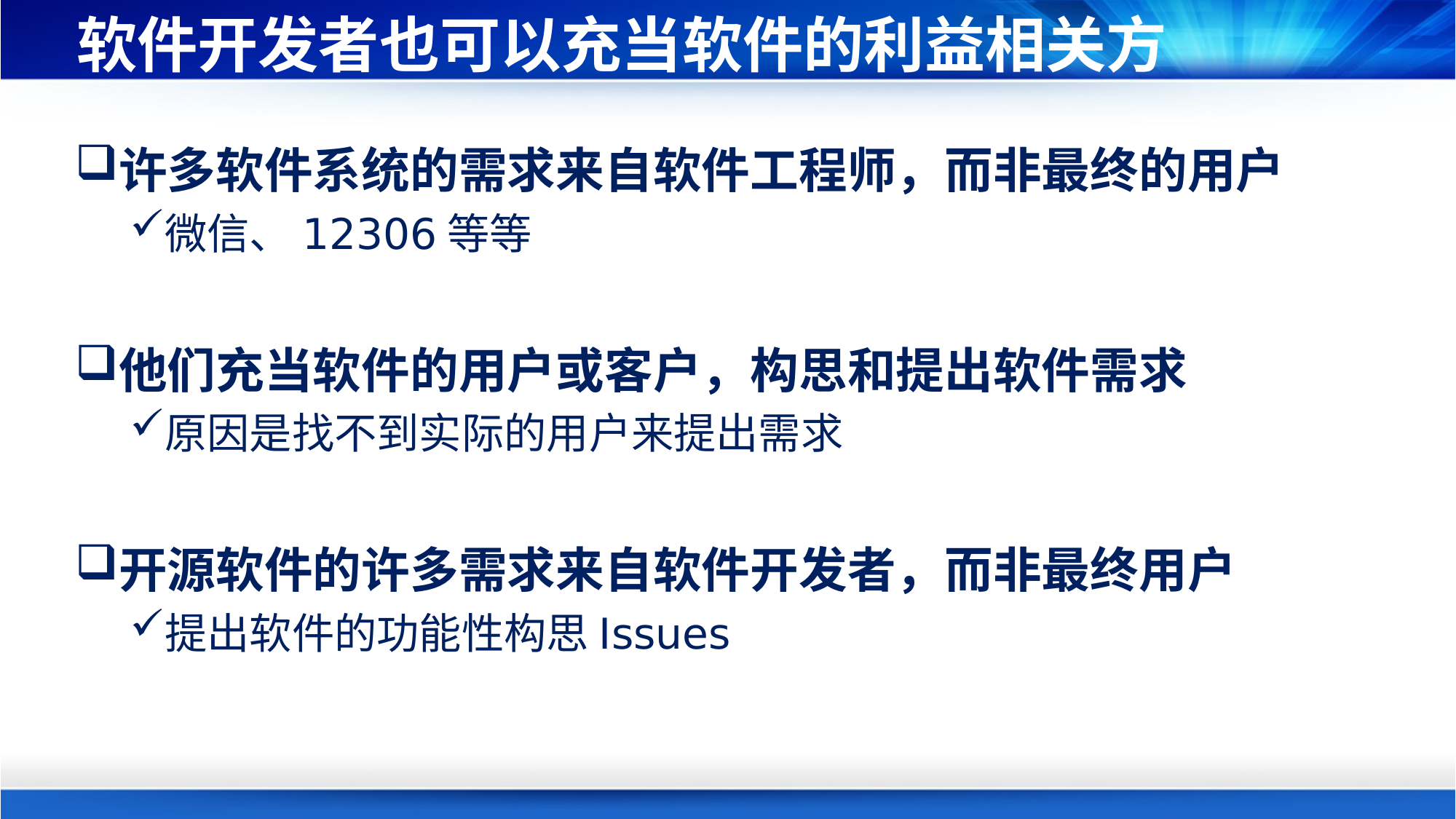

# 软件开发者也可以充当软件的利益相关方
许多软件系统的需求来自软件工程师，而非最终的用户
微信、12306等等

他们充当软件的用户或客户，构思和提出软件需求
原因是找不到实际的用户来提出需求

开源软件的许多需求来自软件开发者，而非最终用户
提出软件的功能性构思Issues